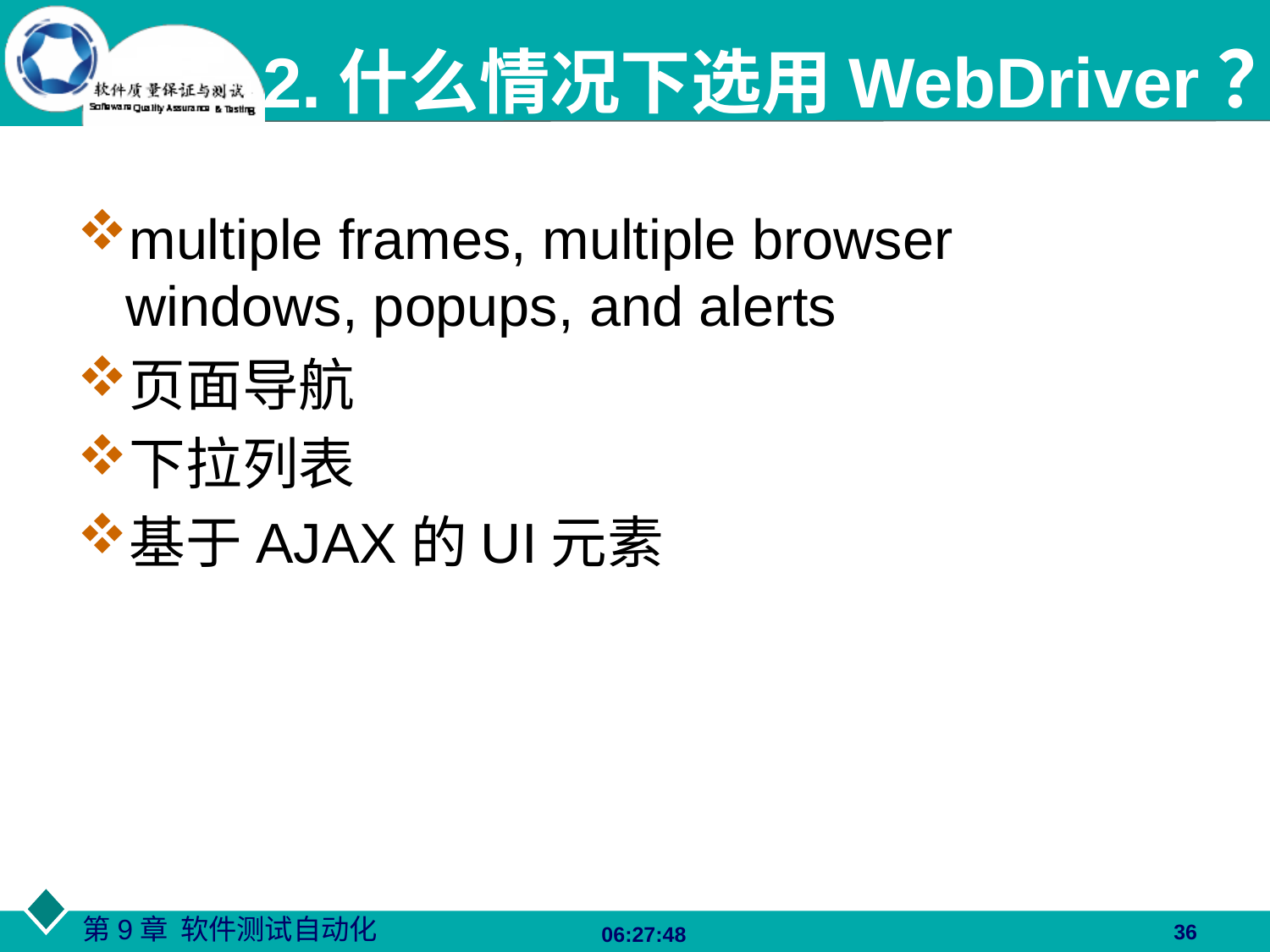

# 2.什么情况下选用WebDriver？
multiple frames, multiple browser windows, popups, and alerts
页面导航
下拉列表
基于AJAX的UI元素
36
06:27:48